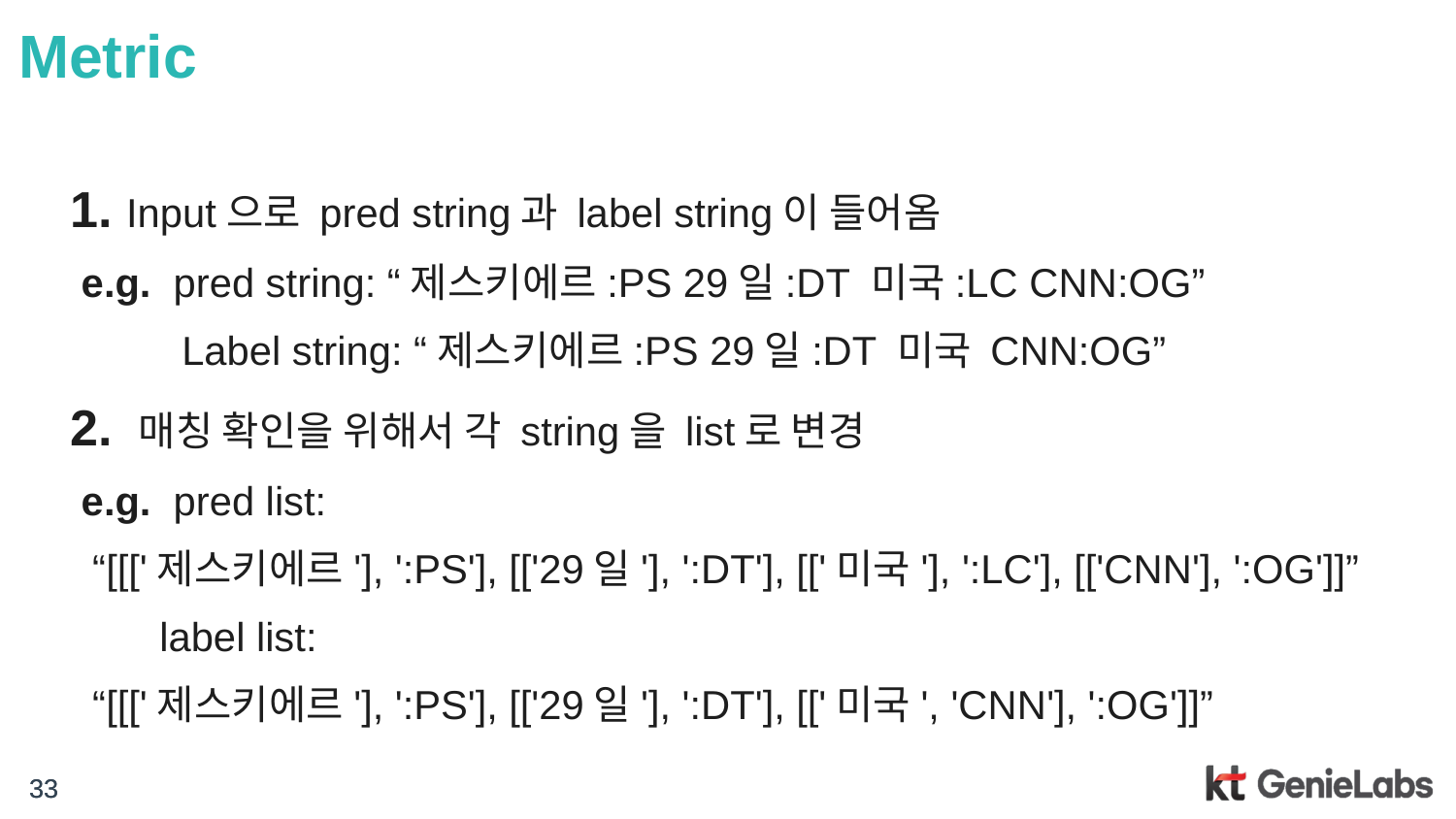

# Metric
1. Input으로 pred string과 label string이 들어옴
 e.g.  pred string: “제스키에르:PS 29일:DT 미국:LC CNN:OG”
          Label string: “제스키에르:PS 29일:DT 미국 CNN:OG”
2. 매칭 확인을 위해서 각 string을 list로 변경
 e.g.  pred list:
  “[[['제스키에르'], ':PS'], [['29일'], ':DT'], [['미국'], ':LC'], [['CNN'], ':OG']]”
        label list:
  “[[['제스키에르'], ':PS'], [['29일'], ':DT'], [['미국', 'CNN'], ':OG']]”
33
33